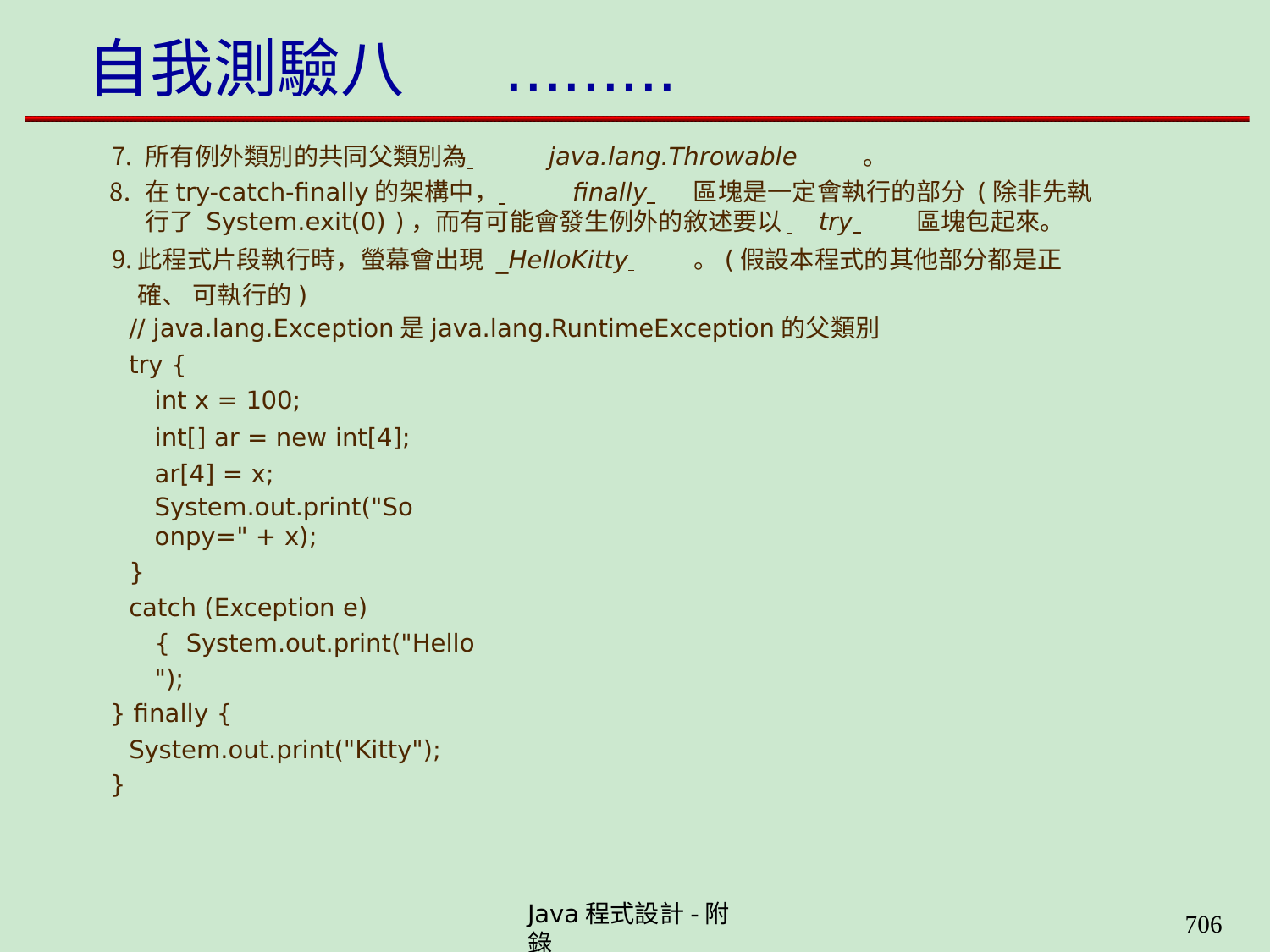

# 自我測驗八	.........
所有例外類別的共同父類別為 	java.lang.Throwable 	。
在try-catch-finally的架構中， 	finally 	區塊是一定會執行的部分 (除非先執行了 System.exit(0) )，而有可能會發生例外的敘述要以	 	try 	區塊包起來。
此程式片段執行時，螢幕會出現 _HelloKitty 	。(假設本程式的其他部分都是正確、 可執行的)
// java.lang.Exception是java.lang.RuntimeException的父類別
try {
int x = 100;
int[] ar = new int[4];  ar[4] = x;
System.out.print("Soonpy=" + x);
}
catch (Exception e) {  System.out.print("Hello");
} finally {
System.out.print("Kitty");
}
Java程式設計-附錄
706